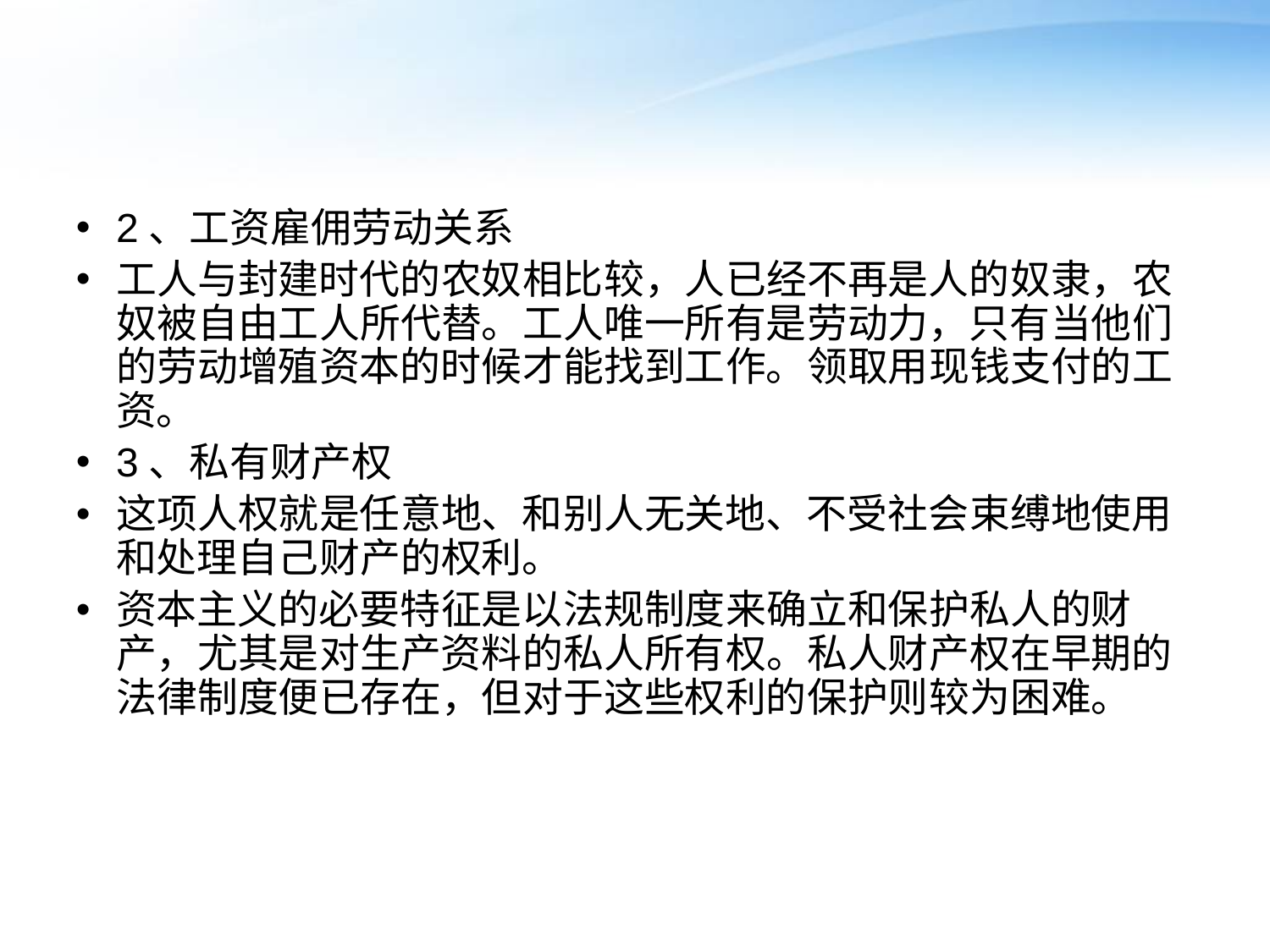

#
2、工资雇佣劳动关系
工人与封建时代的农奴相比较，人已经不再是人的奴隶，农奴被自由工人所代替。工人唯一所有是劳动力，只有当他们的劳动增殖资本的时候才能找到工作。领取用现钱支付的工资。
3、私有财产权
这项人权就是任意地、和别人无关地、不受社会束缚地使用和处理自己财产的权利。
资本主义的必要特征是以法规制度来确立和保护私人的财产，尤其是对生产资料的私人所有权。私人财产权在早期的法律制度便已存在，但对于这些权利的保护则较为困难。